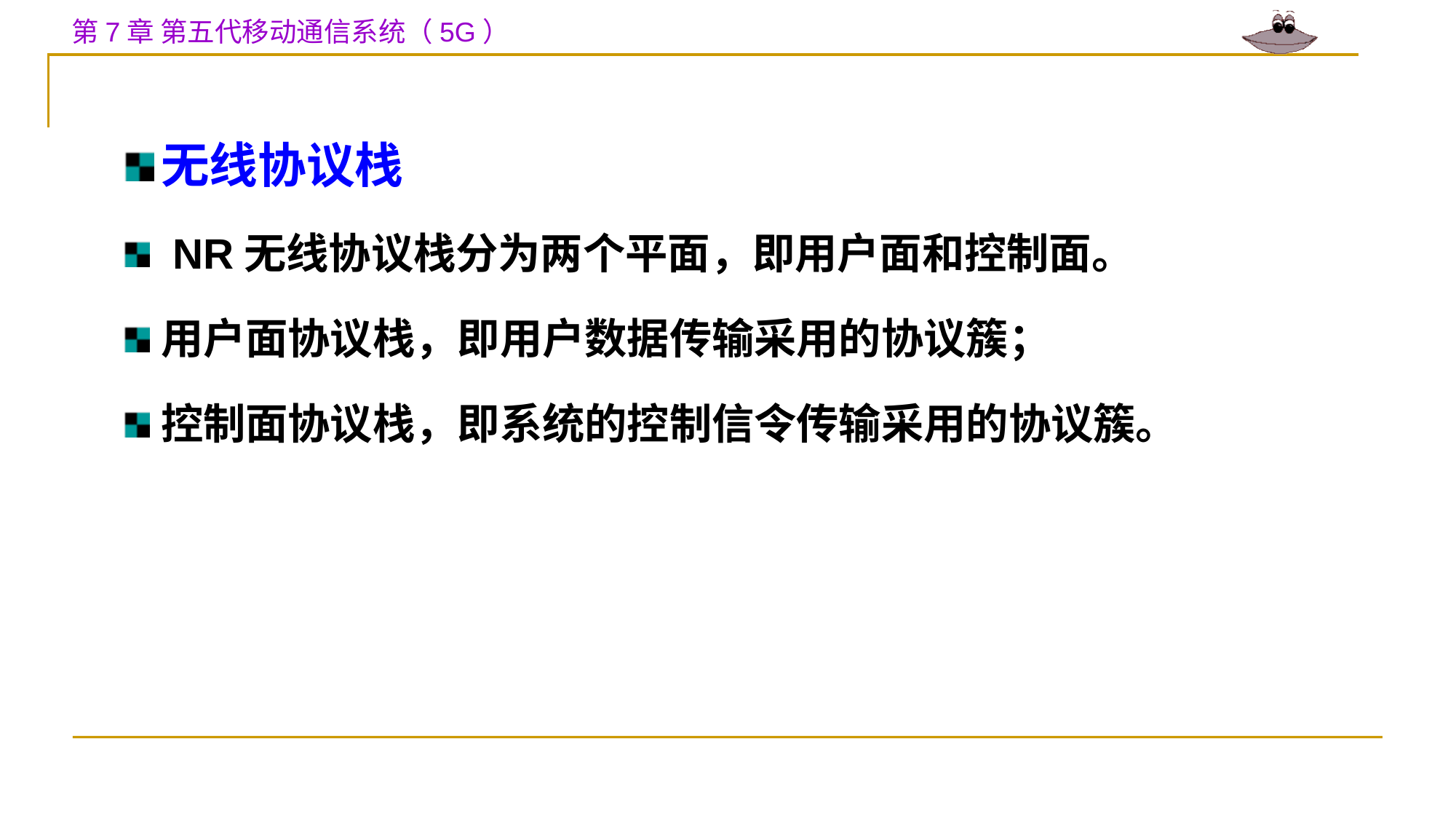

无线协议栈
 NR无线协议栈分为两个平面，即用户面和控制面。
用户面协议栈，即用户数据传输采用的协议簇；
控制面协议栈，即系统的控制信令传输采用的协议簇。